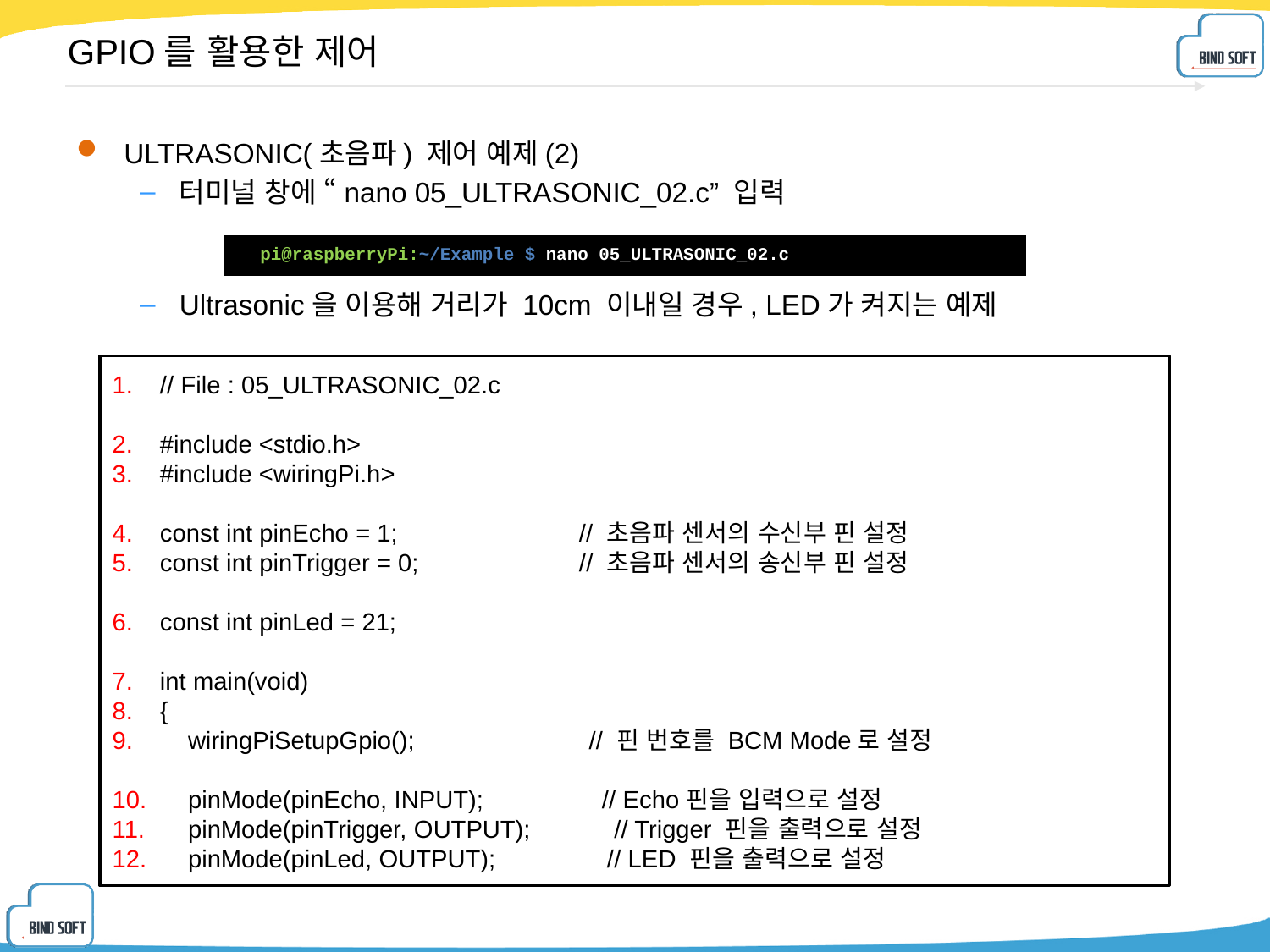

# GPIO를 활용한 제어
ULTRASONIC(초음파) 제어 예제(2)
터미널 창에 “nano 05_ULTRASONIC_02.c” 입력

Ultrasonic을 이용해 거리가 10cm 이내일 경우, LED가 켜지는 예제

| pi@raspberryPi:~/Example $ nano 05\_ULTRASONIC\_02.c |
| --- |
// File : 05_ULTRASONIC_02.c

#include <stdio.h>
#include <wiringPi.h>

const int pinEcho = 1;                          // 초음파 센서의 수신부 핀 설정
const int pinTrigger = 0;                       // 초음파 센서의 송신부 핀 설정

const int pinLed = 21;

int main(void)
{
    wiringPiSetupGpio();                         // 핀 번호를 BCM Mode로 설정

    pinMode(pinEcho, INPUT);                 // Echo핀을 입력으로 설정
    pinMode(pinTrigger, OUTPUT);            // Trigger 핀을 출력으로 설정
    pinMode(pinLed, OUTPUT);                // LED 핀을 출력으로 설정